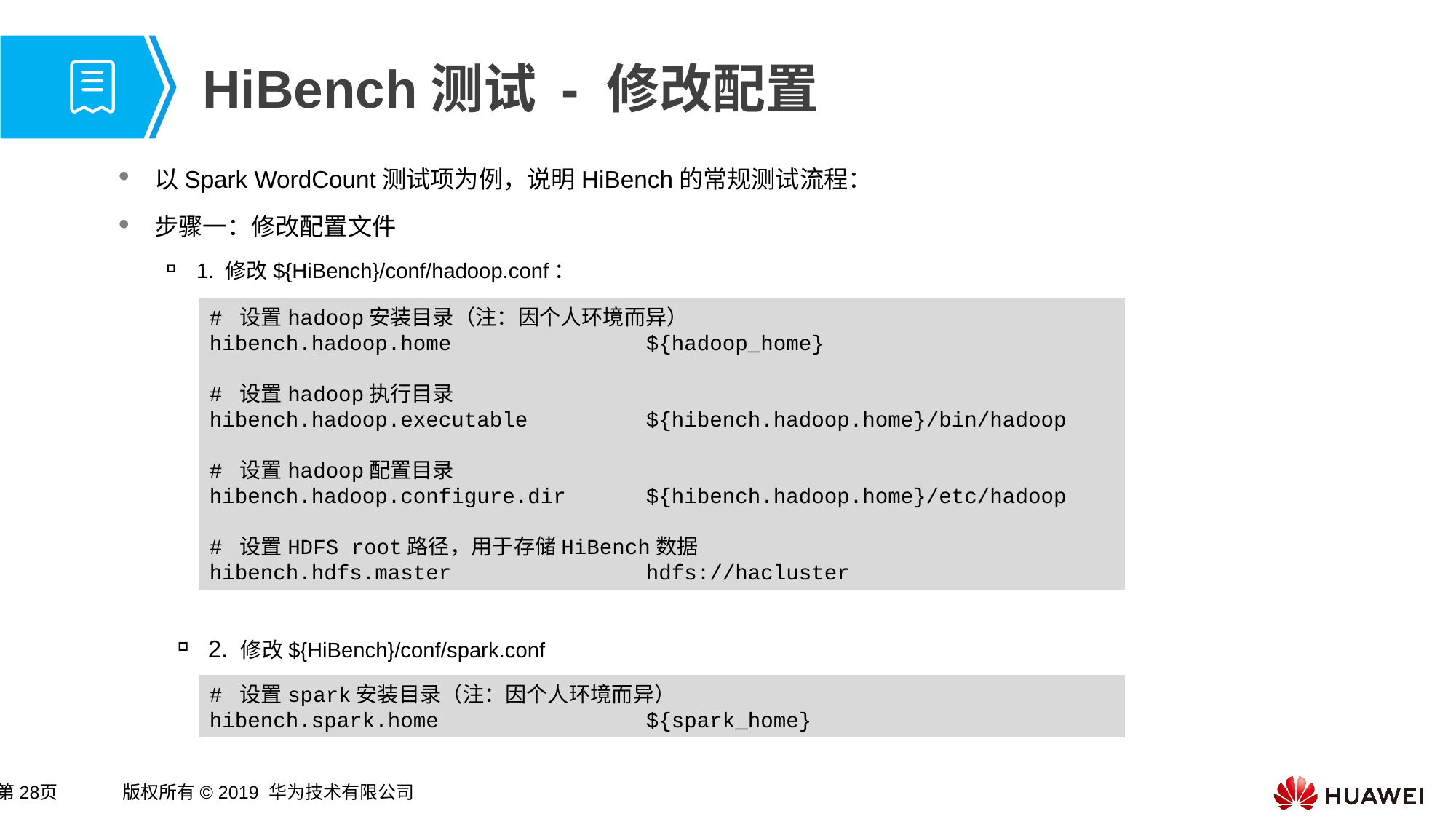

# HiBench测试 - 修改配置
以Spark WordCount测试项为例，说明HiBench的常规测试流程：
步骤一：修改配置文件
1. 修改${HiBench}/conf/hadoop.conf：

# 设置hadoop安装目录（注：因个人环境而异）
hibench.hadoop.home		${hadoop_home}

# 设置hadoop执行目录
hibench.hadoop.executable		${hibench.hadoop.home}/bin/hadoop

# 设置hadoop配置目录
hibench.hadoop.configure.dir	${hibench.hadoop.home}/etc/hadoop

# 设置HDFS root路径，用于存储HiBench数据
hibench.hdfs.master		hdfs://hacluster
2. 修改${HiBench}/conf/spark.conf
# 设置spark安装目录（注：因个人环境而异）
hibench.spark.home		${spark_home}